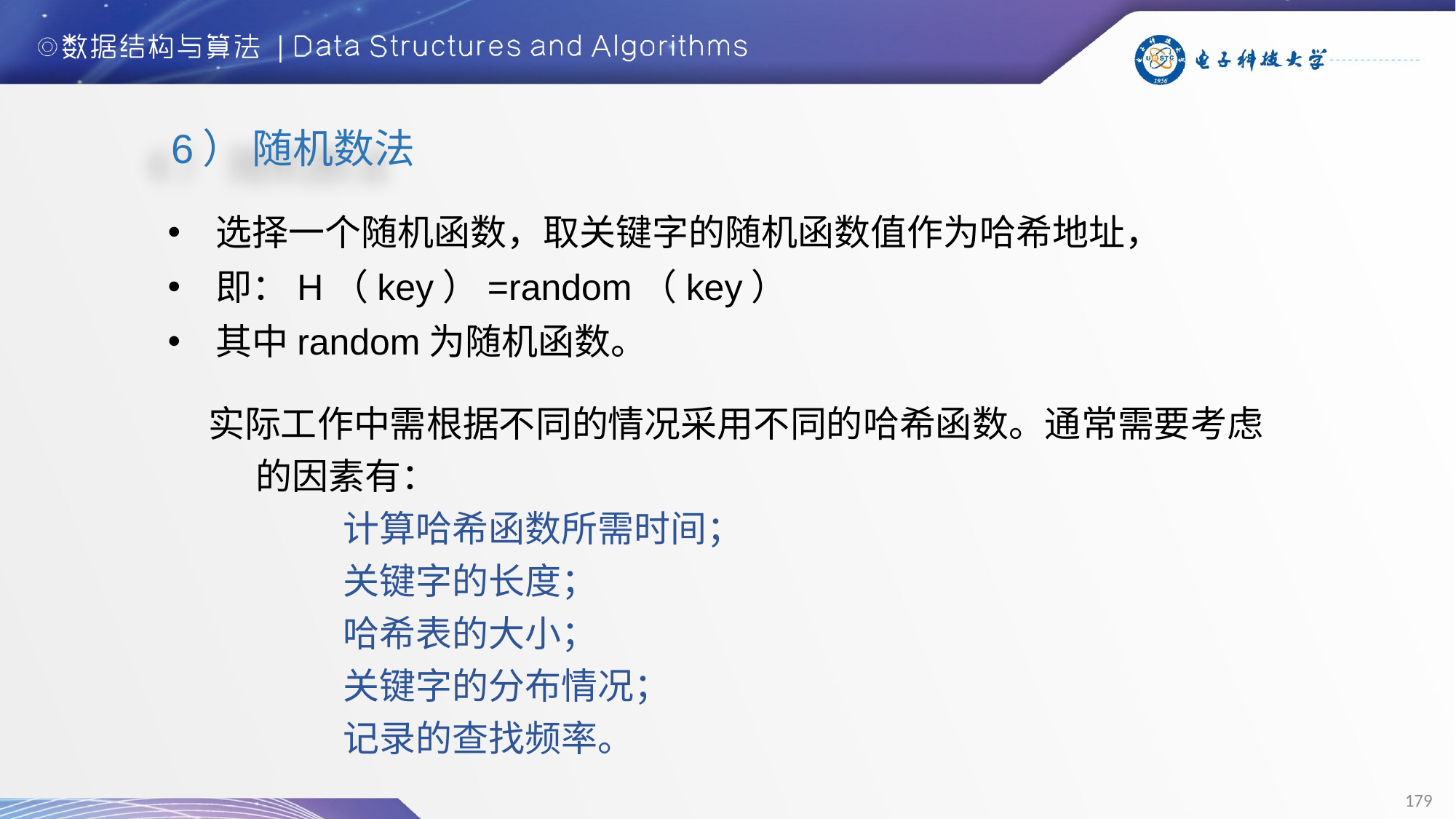

6） 随机数法
选择一个随机函数，取关键字的随机函数值作为哈希地址，
即：H（key）=random（key）
其中random为随机函数。

实际工作中需根据不同的情况采用不同的哈希函数。通常需要考虑的因素有：
计算哈希函数所需时间；
关键字的长度；
哈希表的大小；
关键字的分布情况；
记录的查找频率。
179